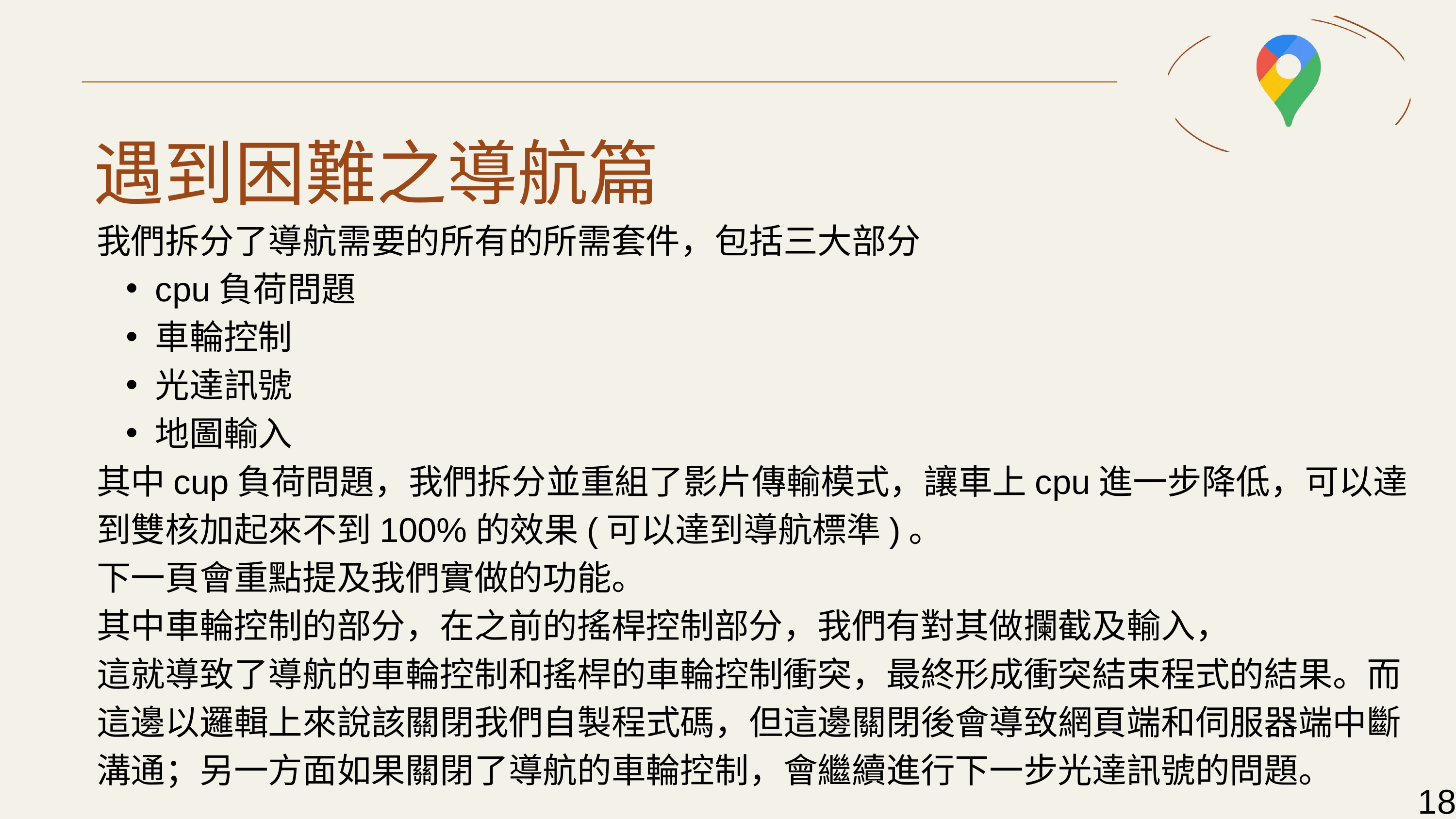

遇到困難之導航篇
我們拆分了導航需要的所有的所需套件，包括三大部分
cpu負荷問題
車輪控制
光達訊號
地圖輸入
其中cup負荷問題，我們拆分並重組了影片傳輸模式，讓車上cpu進一步降低，可以達到雙核加起來不到100%的效果(可以達到導航標準)。
下一頁會重點提及我們實做的功能。
其中車輪控制的部分，在之前的搖桿控制部分，我們有對其做攔截及輸入，
這就導致了導航的車輪控制和搖桿的車輪控制衝突，最終形成衝突結束程式的結果。而這邊以邏輯上來說該關閉我們自製程式碼，但這邊關閉後會導致網頁端和伺服器端中斷溝通；另一方面如果關閉了導航的車輪控制，會繼續進行下一步光達訊號的問題。

18